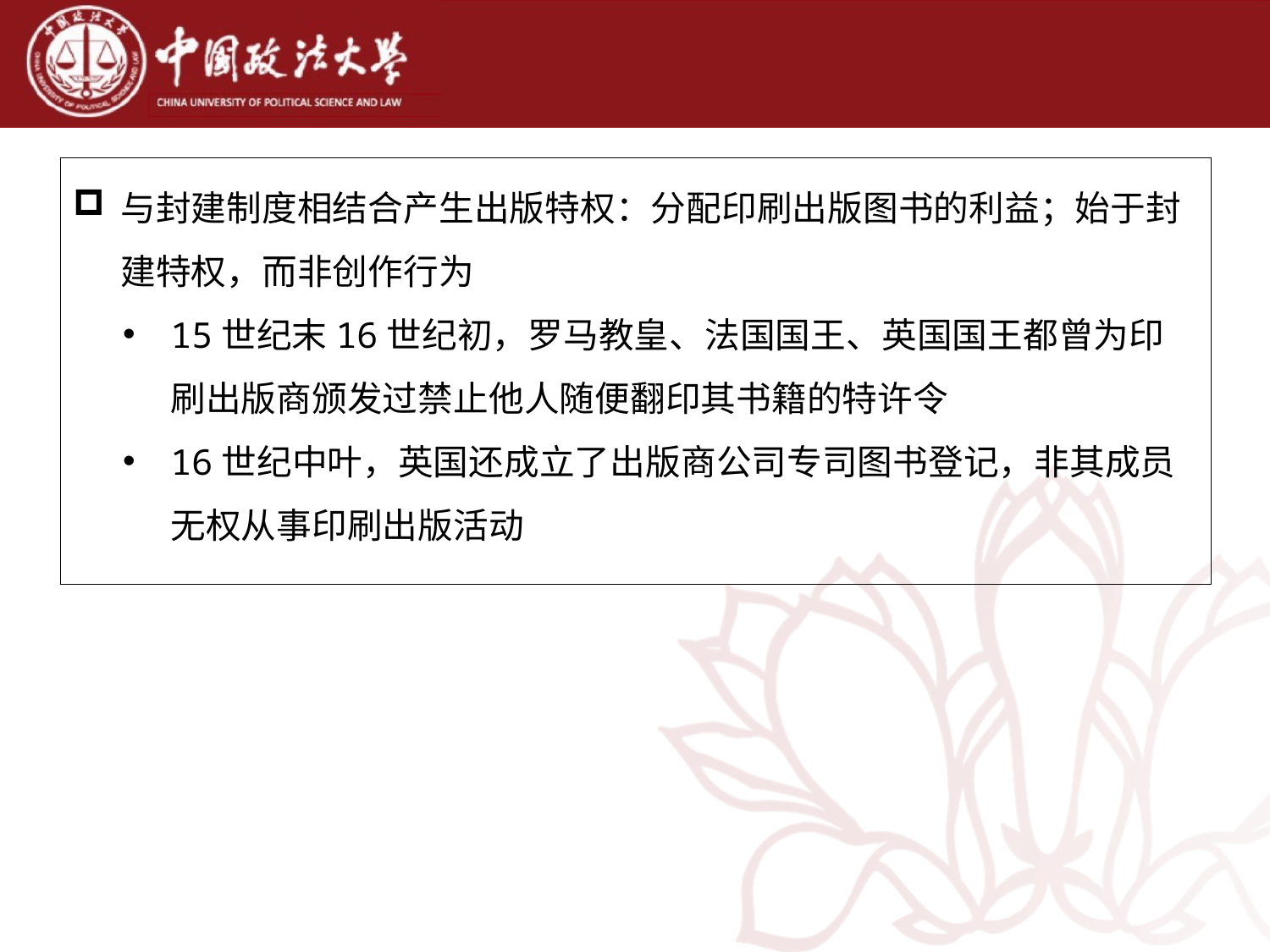

与封建制度相结合产生出版特权：分配印刷出版图书的利益；始于封建特权，而非创作行为
15世纪末16世纪初，罗马教皇、法国国王、英国国王都曾为印刷出版商颁发过禁止他人随便翻印其书籍的特许令
16世纪中叶，英国还成立了出版商公司专司图书登记，非其成员无权从事印刷出版活动